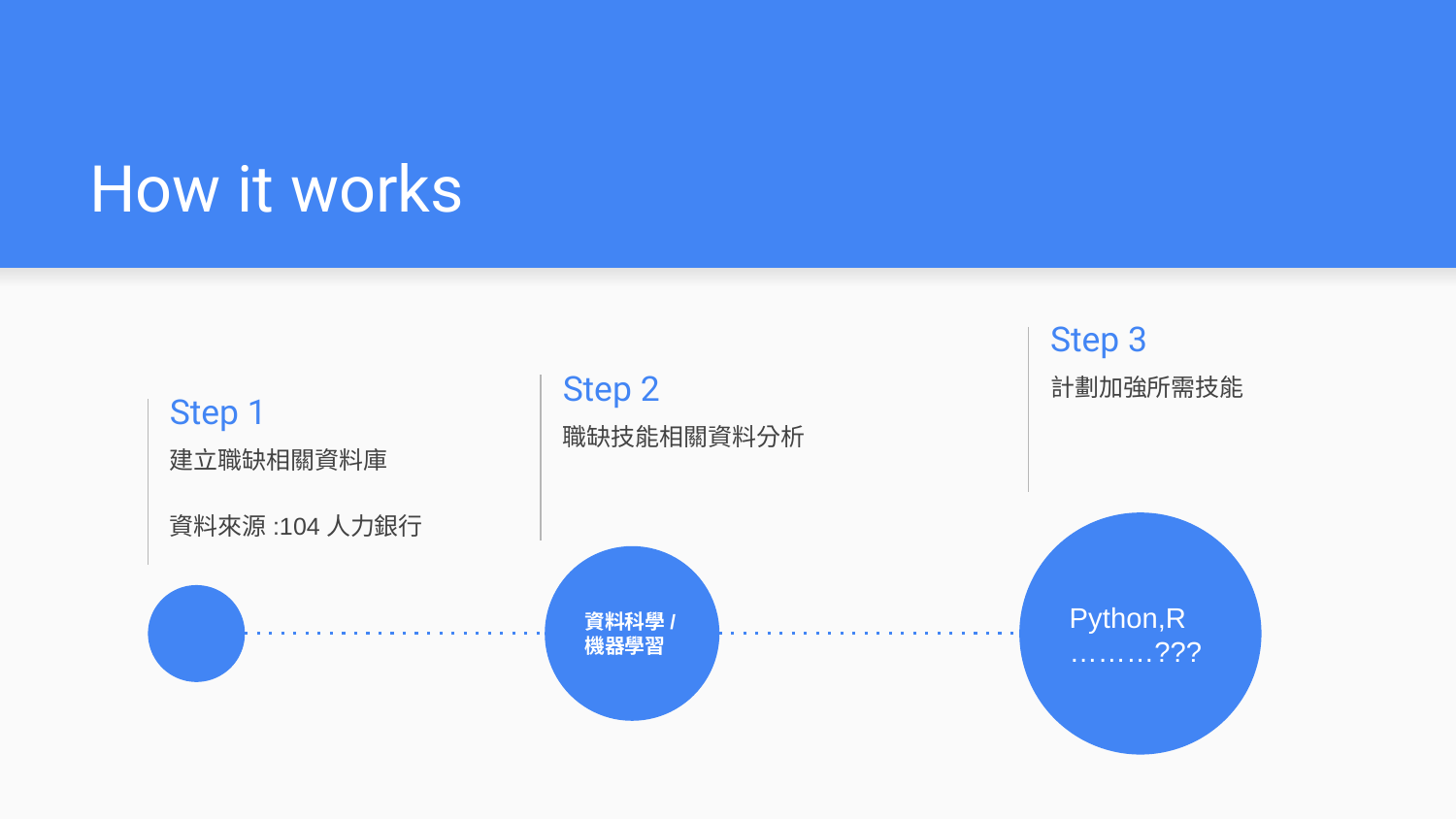

# How it works
Step 3
計劃加強所需技能

Step 2
Step 1
職缺技能相關資料分析
建立職缺相關資料庫
資料來源:104人力銀行
Python,R………???
資料科學/
機器學習